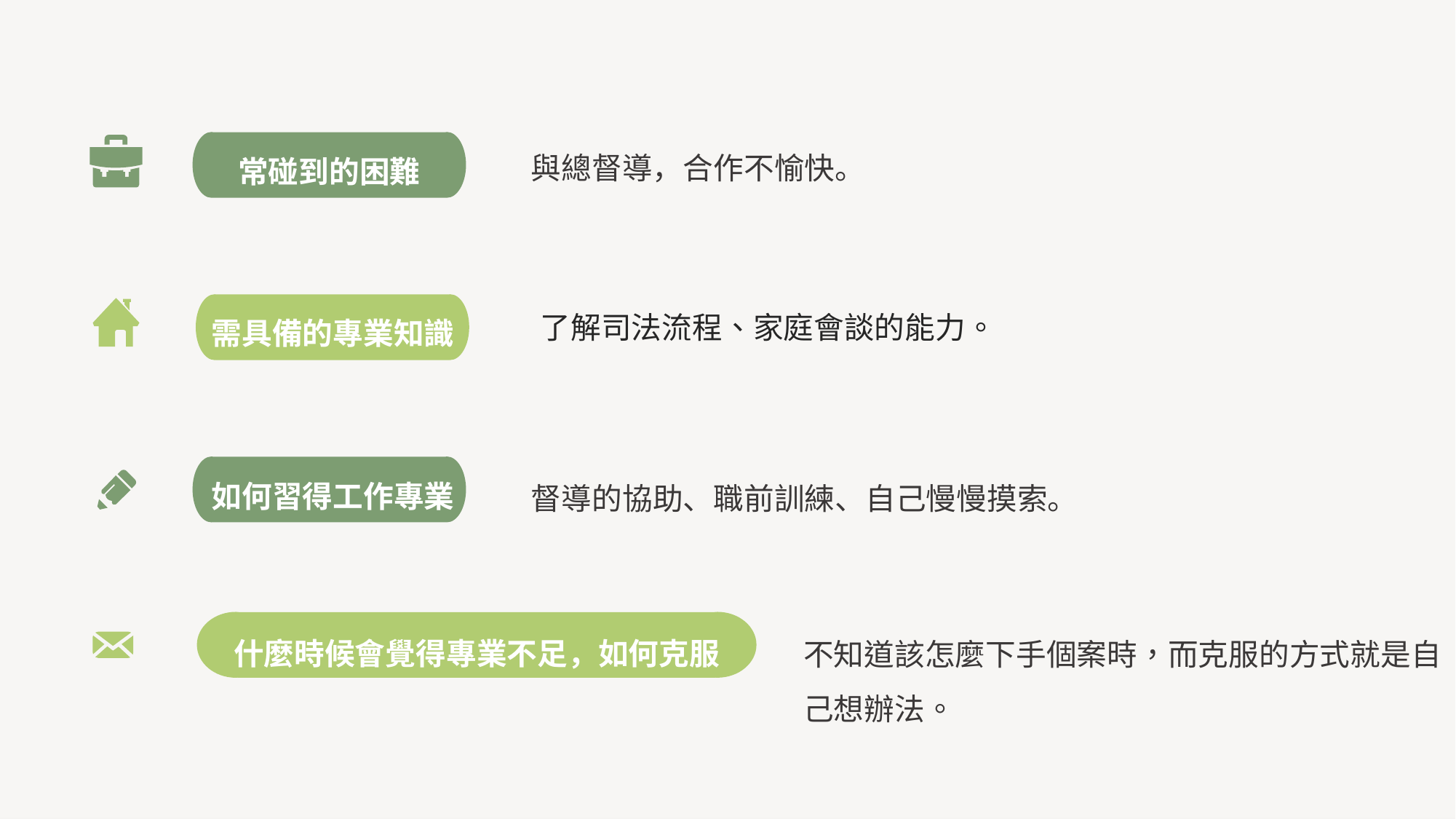

與總督導，合作不愉快。

常碰到的困難

需具備的專業知識

了解司法流程、家庭會談的能力。
督導的協助、職前訓練、自己慢慢摸索。

如何習得工作專業

不知道該怎麼下手個案時，而克服的方式就是自己想辦法。
什麼時候會覺得專業不足，如何克服